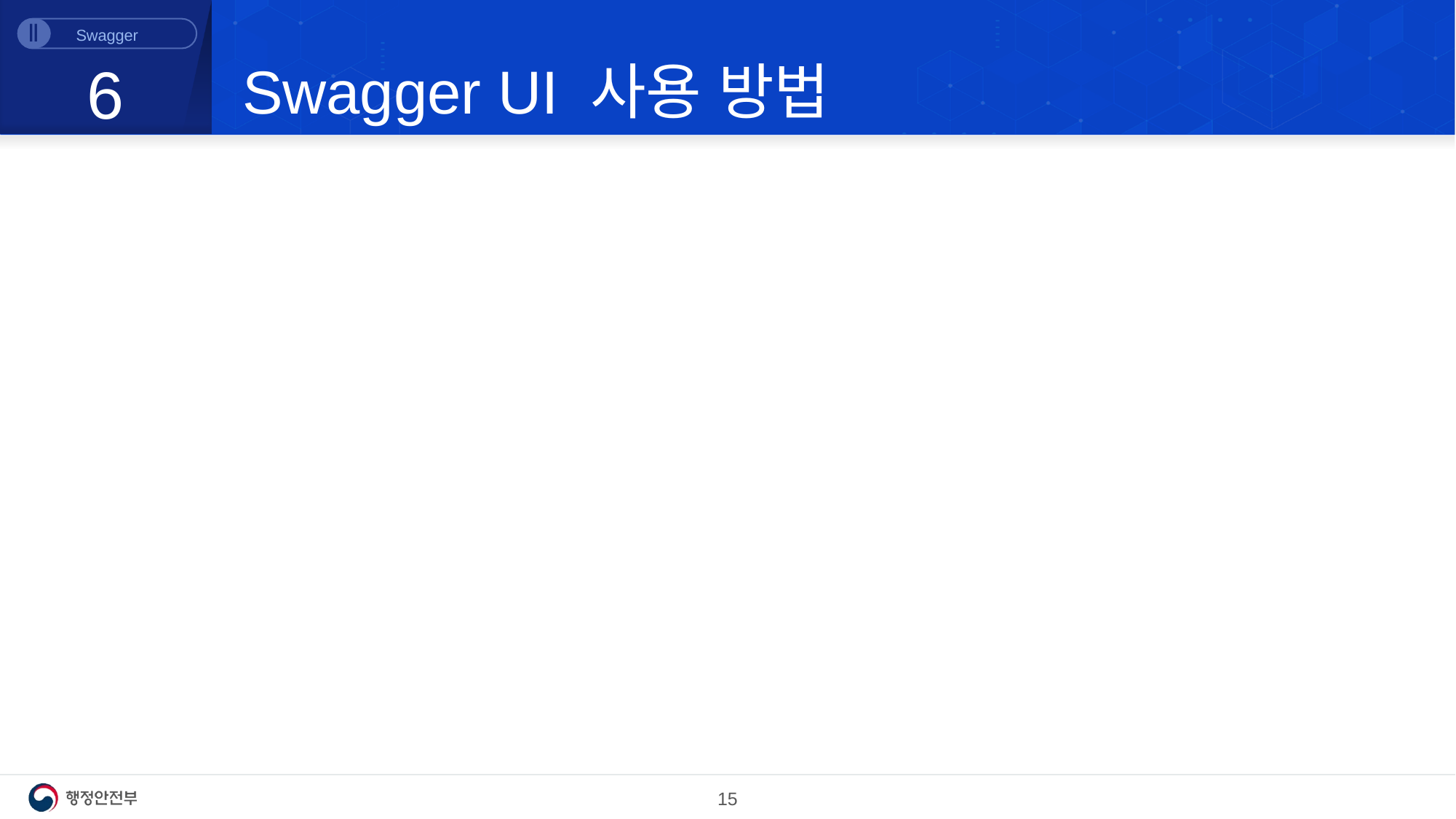

Ⅱ

Swagger
Swagger UI 사용 방법
6